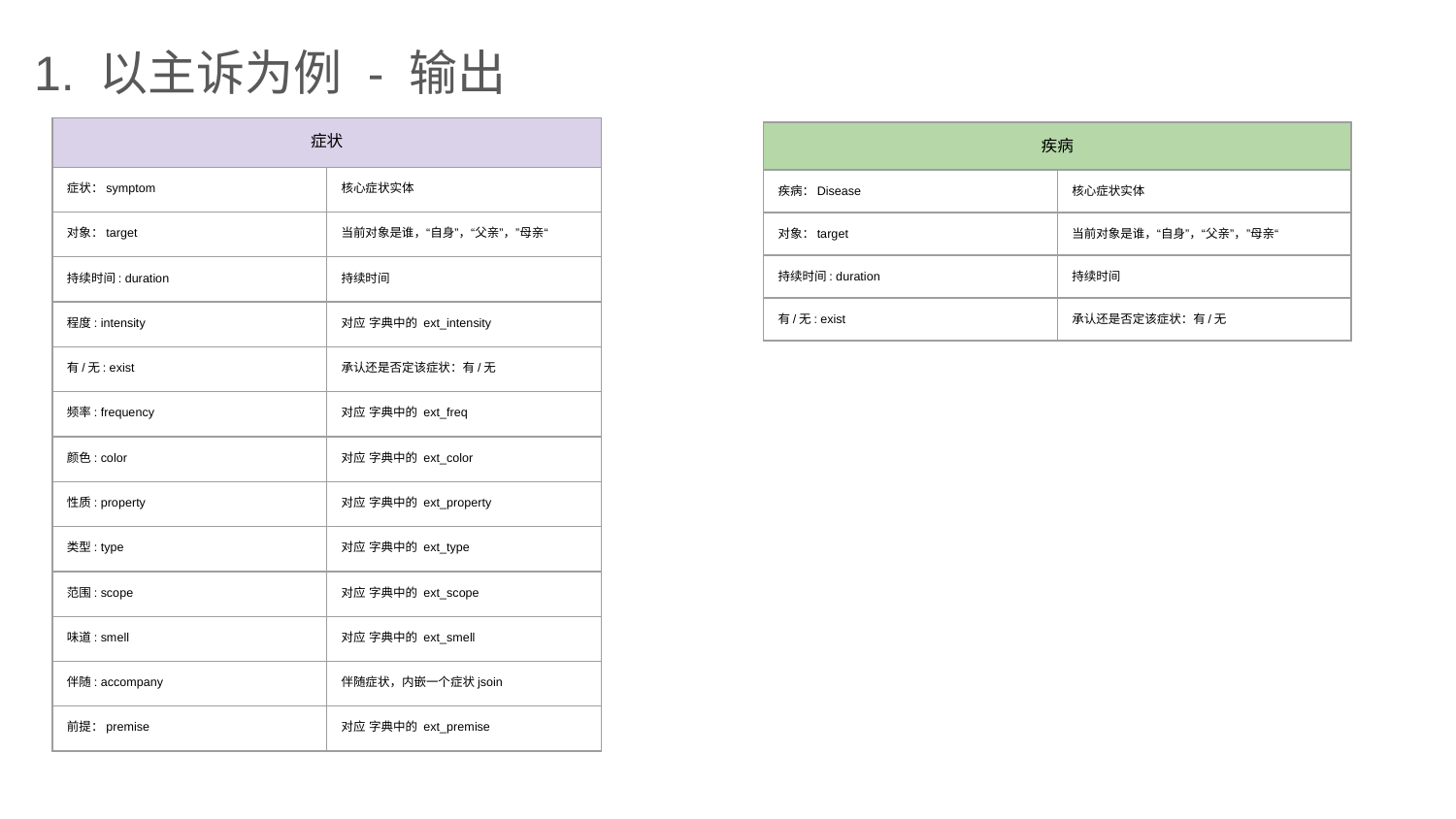

1. 以主诉为例 - 输出

| 症状 |  |
| --- | --- |
| 症状：symptom | 核心症状实体 |
| 对象：target | 当前对象是谁，“自身”，“父亲”，”母亲“ |
| 持续时间: duration | 持续时间 |
| 程度: intensity | 对应 字典中的 ext\_intensity |
| 有/无: exist | 承认还是否定该症状：有/无 |
| 频率: frequency | 对应 字典中的 ext\_freq |
| 颜色: color | 对应 字典中的 ext\_color |
| 性质: property | 对应 字典中的 ext\_property |
| 类型: type | 对应 字典中的 ext\_type |
| 范围: scope | 对应 字典中的 ext\_scope |
| 味道: smell | 对应 字典中的 ext\_smell |
| 伴随: accompany | 伴随症状，内嵌一个症状jsoin |
| 前提：premise | 对应 字典中的 ext\_premise |
| 疾病 |  |
| --- | --- |
| 疾病：Disease | 核心症状实体 |
| 对象：target | 当前对象是谁，“自身”，“父亲”，”母亲“ |
| 持续时间: duration | 持续时间 |
| 有/无: exist | 承认还是否定该症状：有/无 |